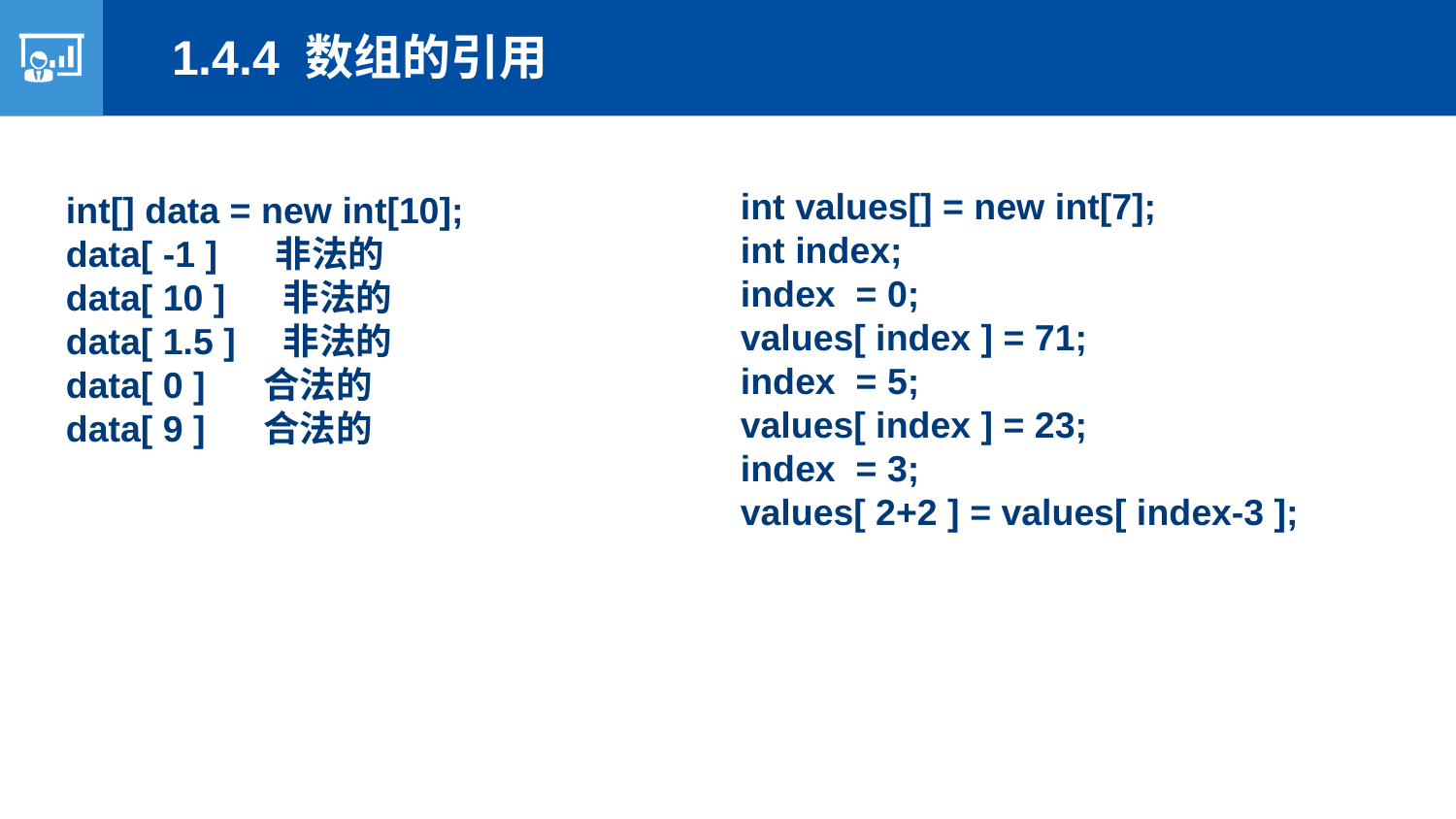

1.4.4 数组的引用
int values[] = new int[7];
int index;
index  = 0;
values[ index ] = 71;
index  = 5;
values[ index ] = 23;
index  = 3;
values[ 2+2 ] = values[ index-3 ];
int[] data = new int[10];
data[ -1 ]     非法的
data[ 10 ]     非法的
data[ 1.5 ]    非法的
data[ 0 ]     合法的
data[ 9 ]     合法的